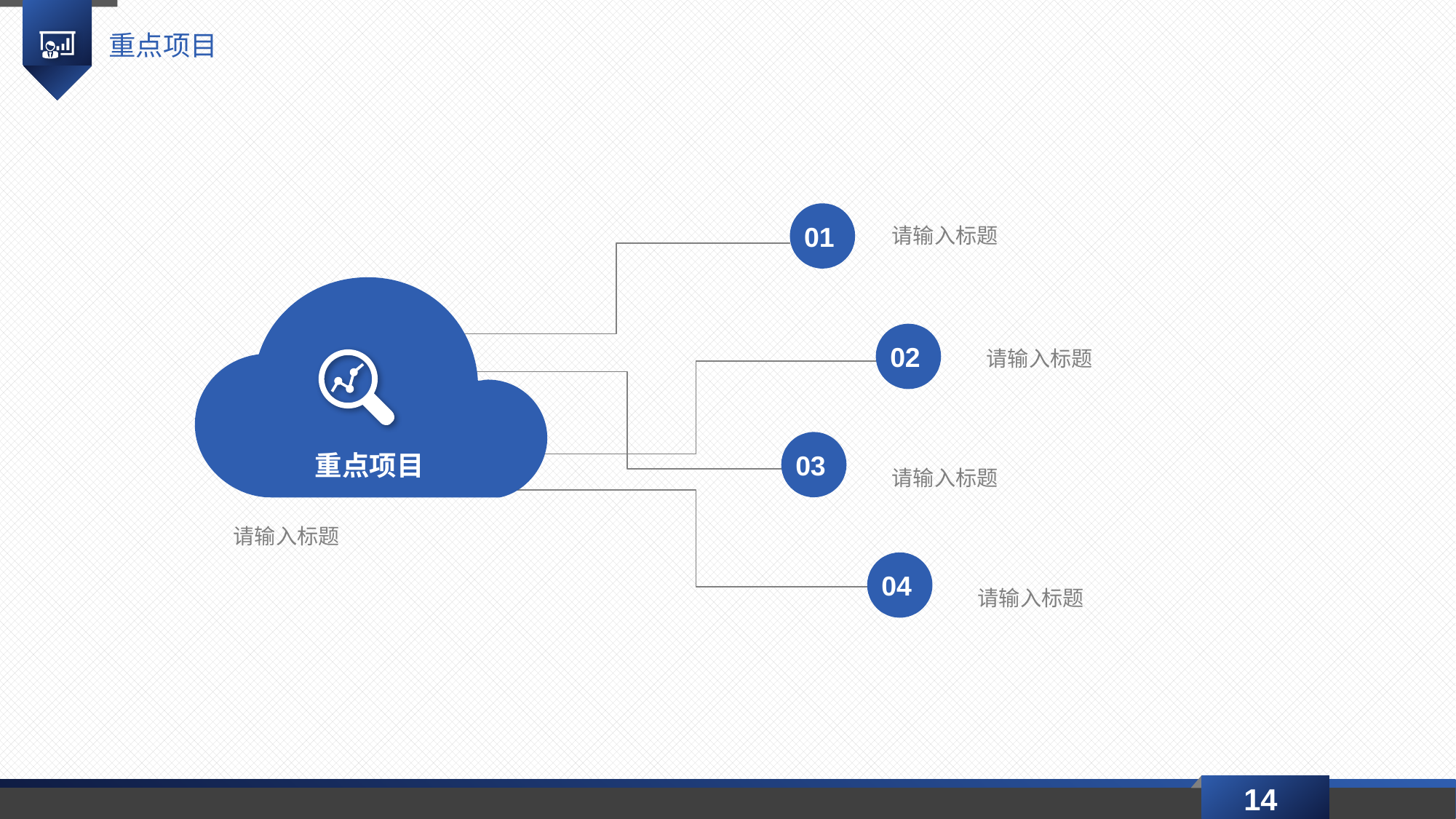

重点项目

请输入标题
01

请输入标题
02

重点项目
03
请输入标题
请输入标题

04
请输入标题

14